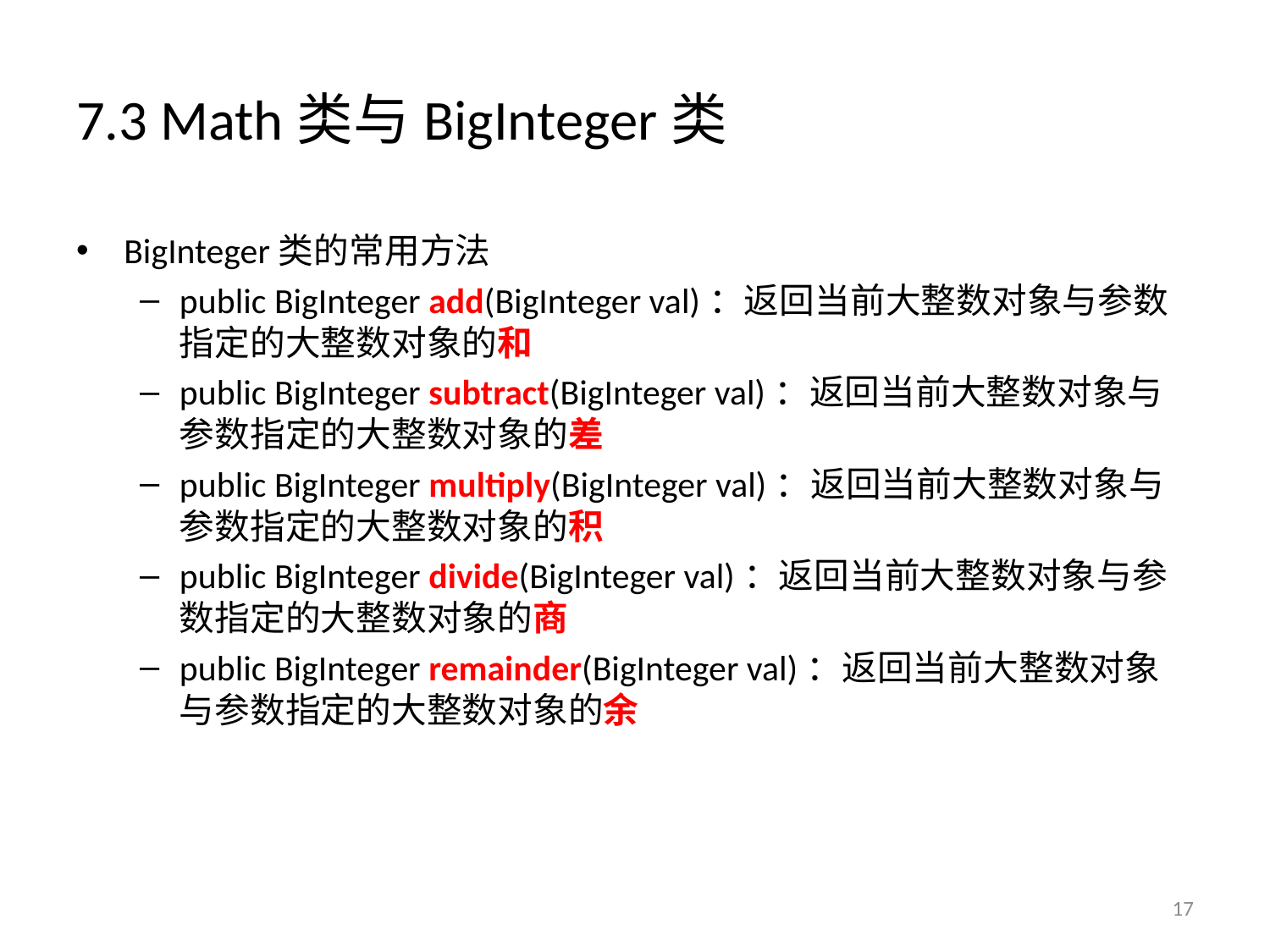

# 7.3 Math类与BigInteger类
BigInteger类的常用方法
public BigInteger add(BigInteger val)：返回当前大整数对象与参数指定的大整数对象的和
public BigInteger subtract(BigInteger val)：返回当前大整数对象与参数指定的大整数对象的差
public BigInteger multiply(BigInteger val)：返回当前大整数对象与参数指定的大整数对象的积
public BigInteger divide(BigInteger val)：返回当前大整数对象与参数指定的大整数对象的商
public BigInteger remainder(BigInteger val)：返回当前大整数对象与参数指定的大整数对象的余

17